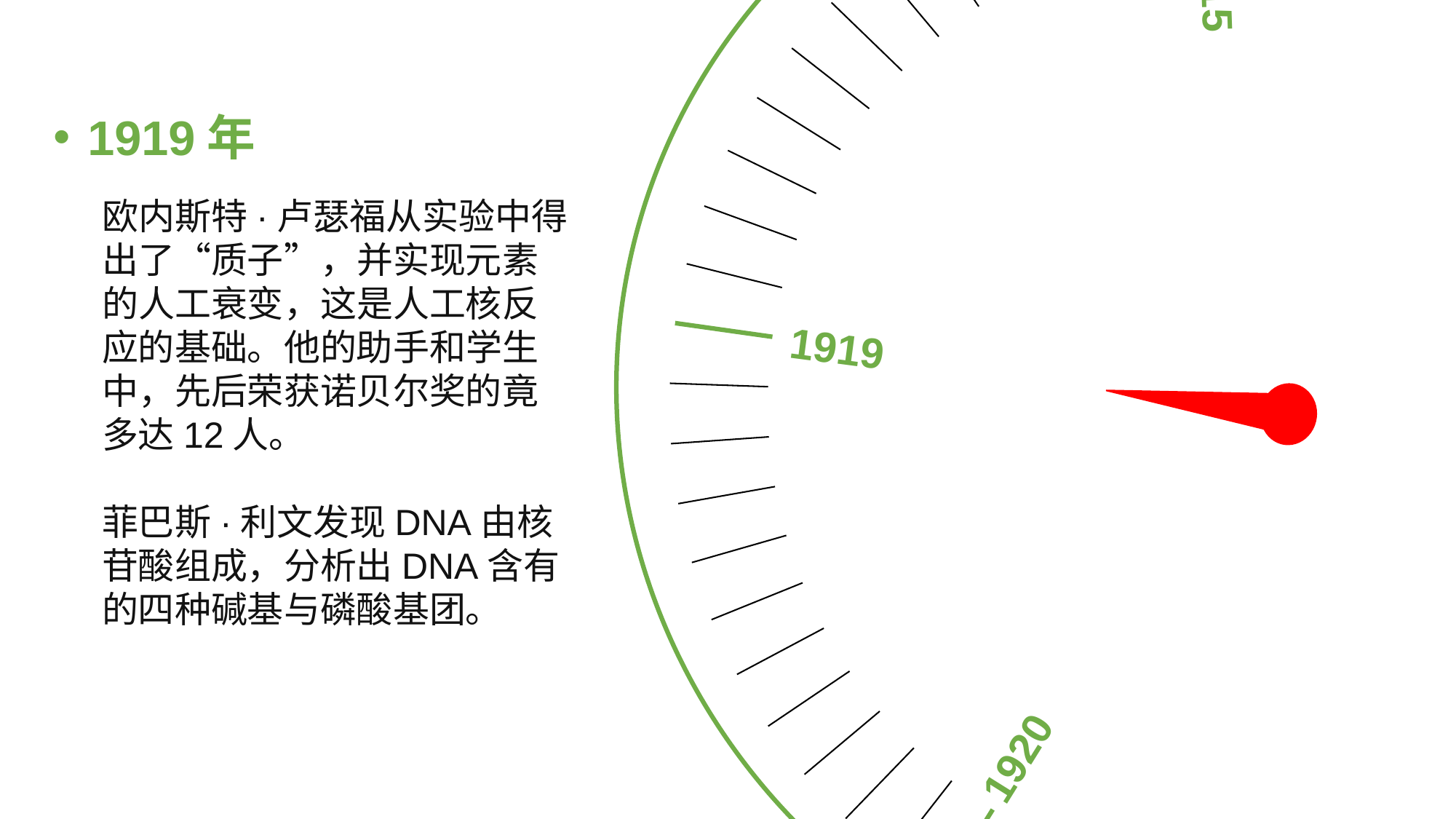

1909
1920
1912
1919
1915
1919年
欧内斯特·卢瑟福从实验中得出了“质子”，并实现元素的人工衰变，这是人工核反应的基础。他的助手和学生中，先后荣获诺贝尔奖的竟多达12人。

菲巴斯·利文发现DNA由核苷酸组成，分析出DNA含有的四种碱基与磷酸基团。